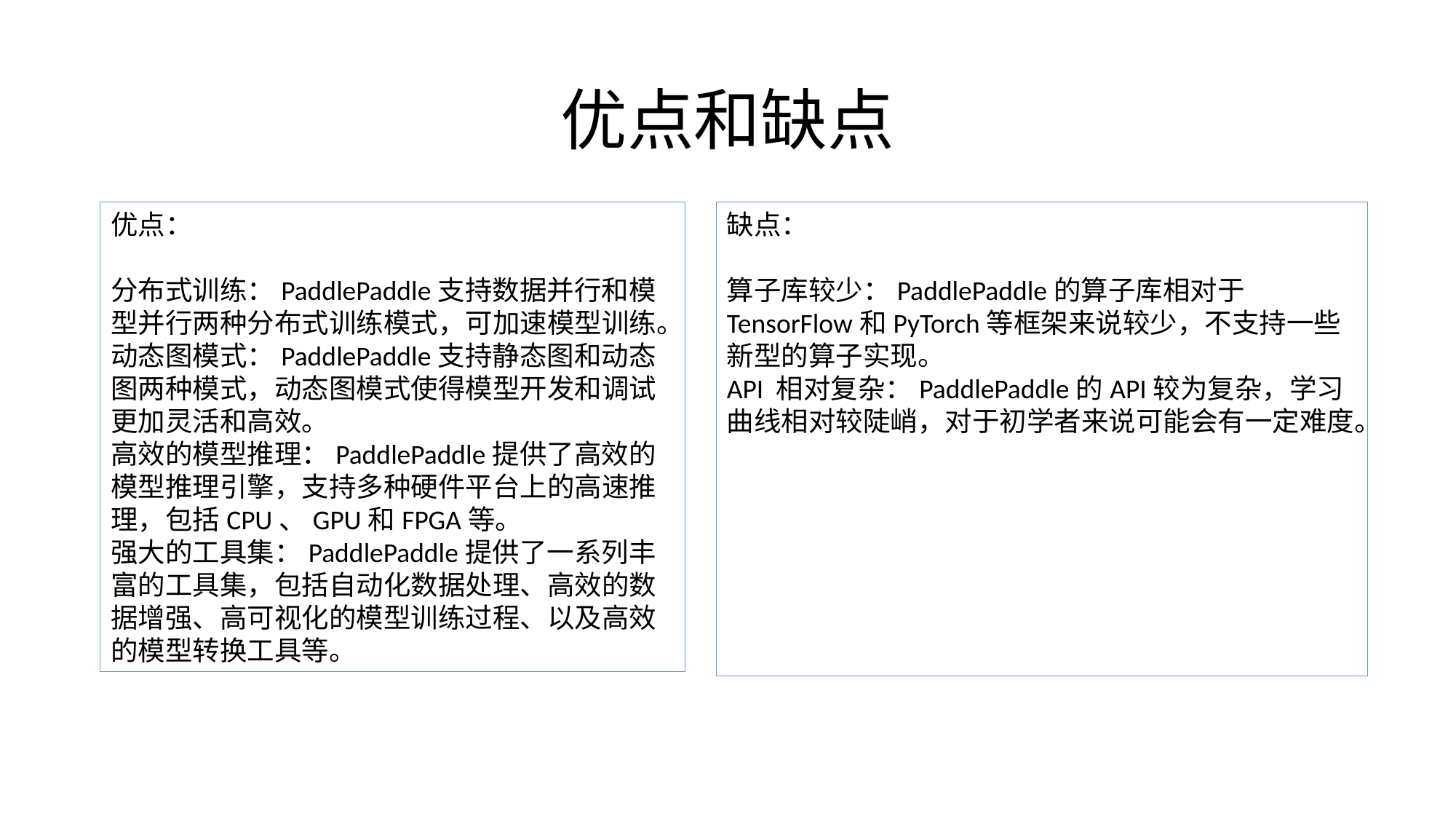

# 优点和缺点
优点：

分布式训练：PaddlePaddle支持数据并行和模型并行两种分布式训练模式，可加速模型训练。
动态图模式：PaddlePaddle支持静态图和动态图两种模式，动态图模式使得模型开发和调试更加灵活和高效。
高效的模型推理：PaddlePaddle提供了高效的模型推理引擎，支持多种硬件平台上的高速推理，包括CPU、GPU和FPGA等。
强大的工具集：PaddlePaddle提供了一系列丰富的工具集，包括自动化数据处理、高效的数据增强、高可视化的模型训练过程、以及高效的模型转换工具等。
缺点：

算子库较少：PaddlePaddle的算子库相对于TensorFlow和PyTorch等框架来说较少，不支持一些新型的算子实现。
API 相对复杂：PaddlePaddle的API较为复杂，学习曲线相对较陡峭，对于初学者来说可能会有一定难度。